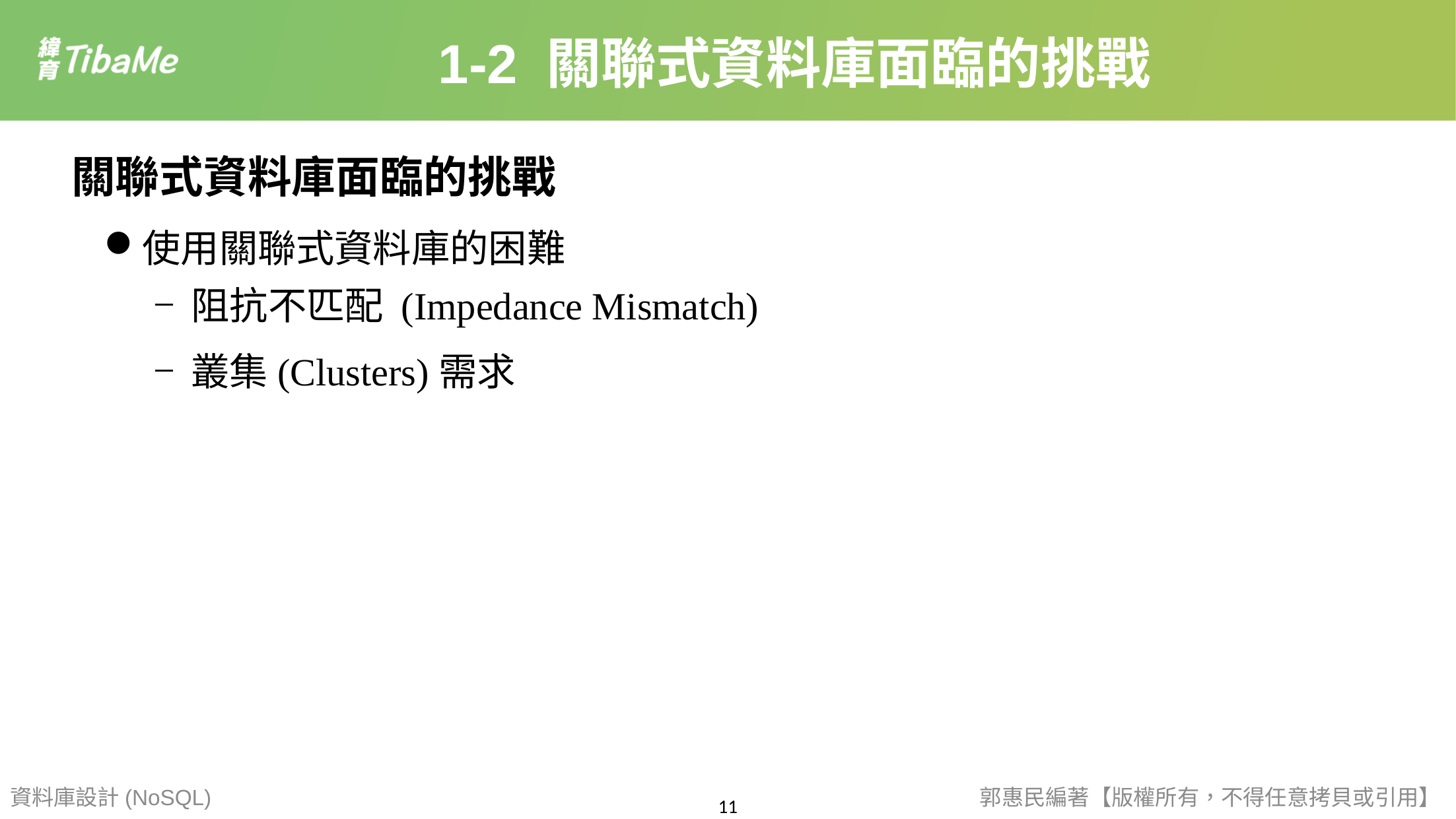

1-2 關聯式資料庫面臨的挑戰

關聯式資料庫面臨的挑戰

使用關聯式資料庫的困難
阻抗不匹配 (Impedance Mismatch)
叢集(Clusters)需求

資料庫設計(NoSQL)
郭惠民編著【版權所有，不得任意拷貝或引用】